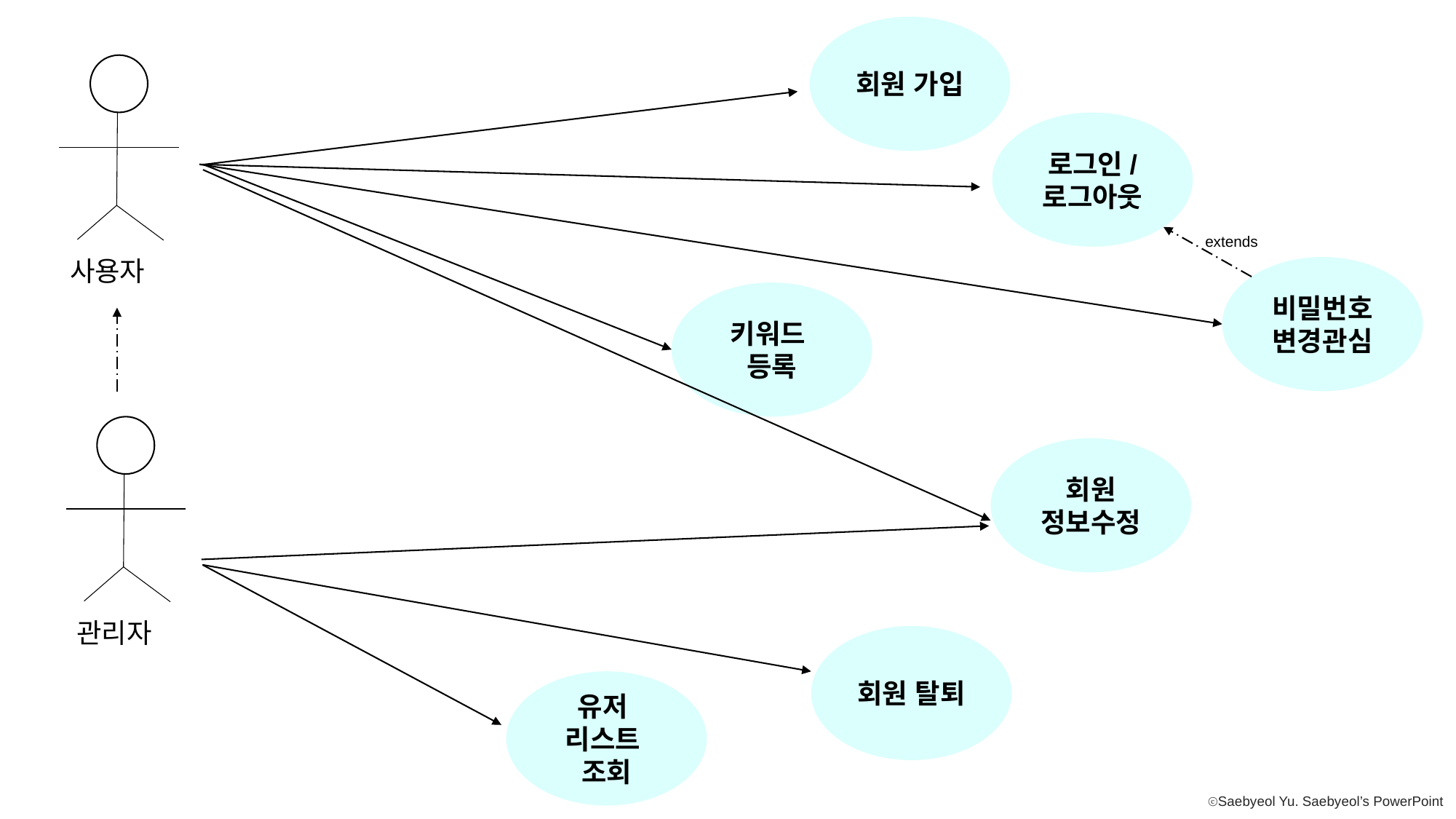

회원 가입

사용자
로그인/ 로그아웃
extends
비밀번호 변경관심
키워드
등록

관리자
회원 정보수정
회원 탈퇴
유저
리스트
조회